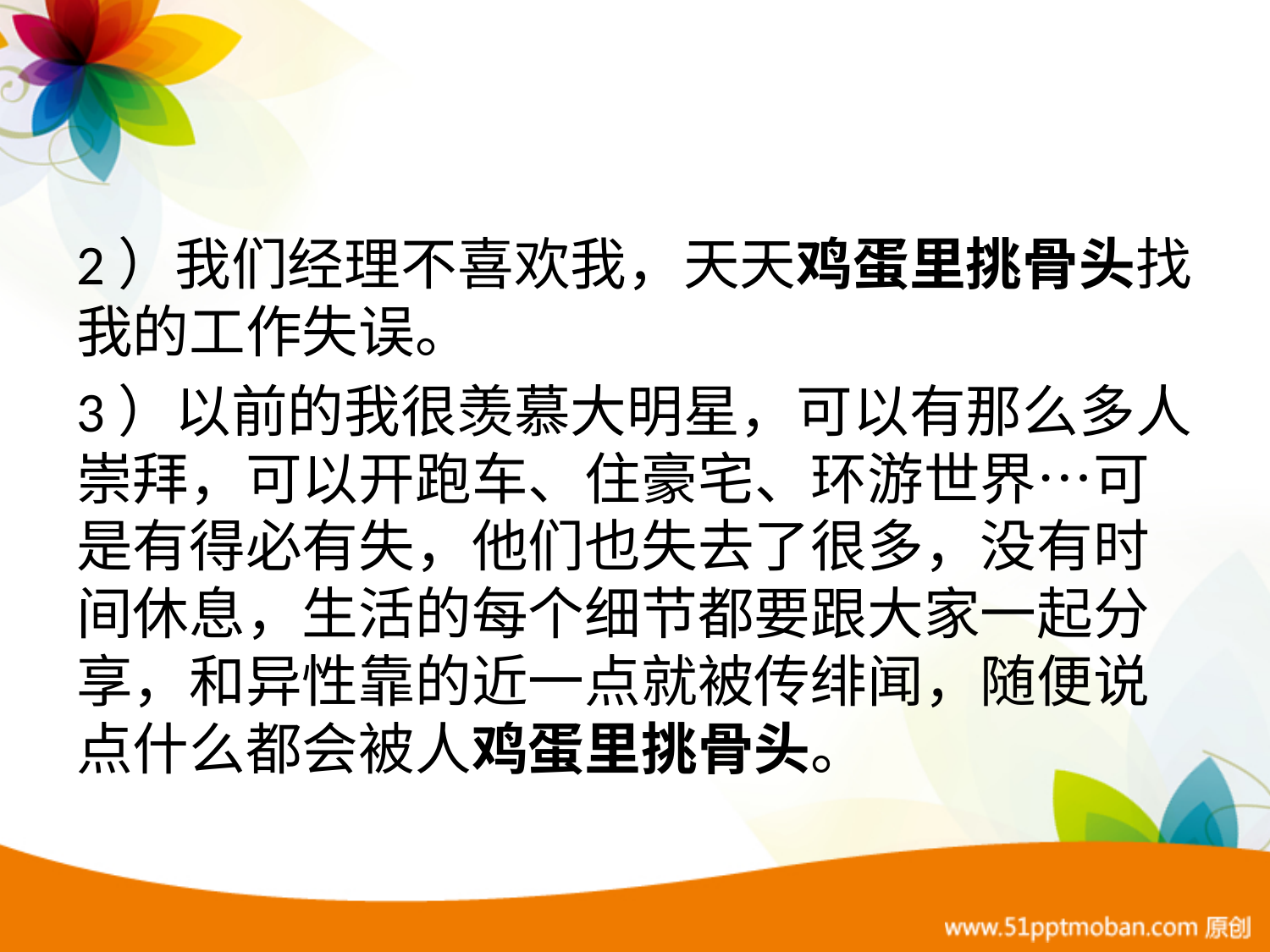

#
2）我们经理不喜欢我，天天鸡蛋里挑骨头找我的工作失误。
3）以前的我很羡慕大明星，可以有那么多人崇拜，可以开跑车、住豪宅、环游世界…可是有得必有失，他们也失去了很多，没有时间休息，生活的每个细节都要跟大家一起分享，和异性靠的近一点就被传绯闻，随便说点什么都会被人鸡蛋里挑骨头。